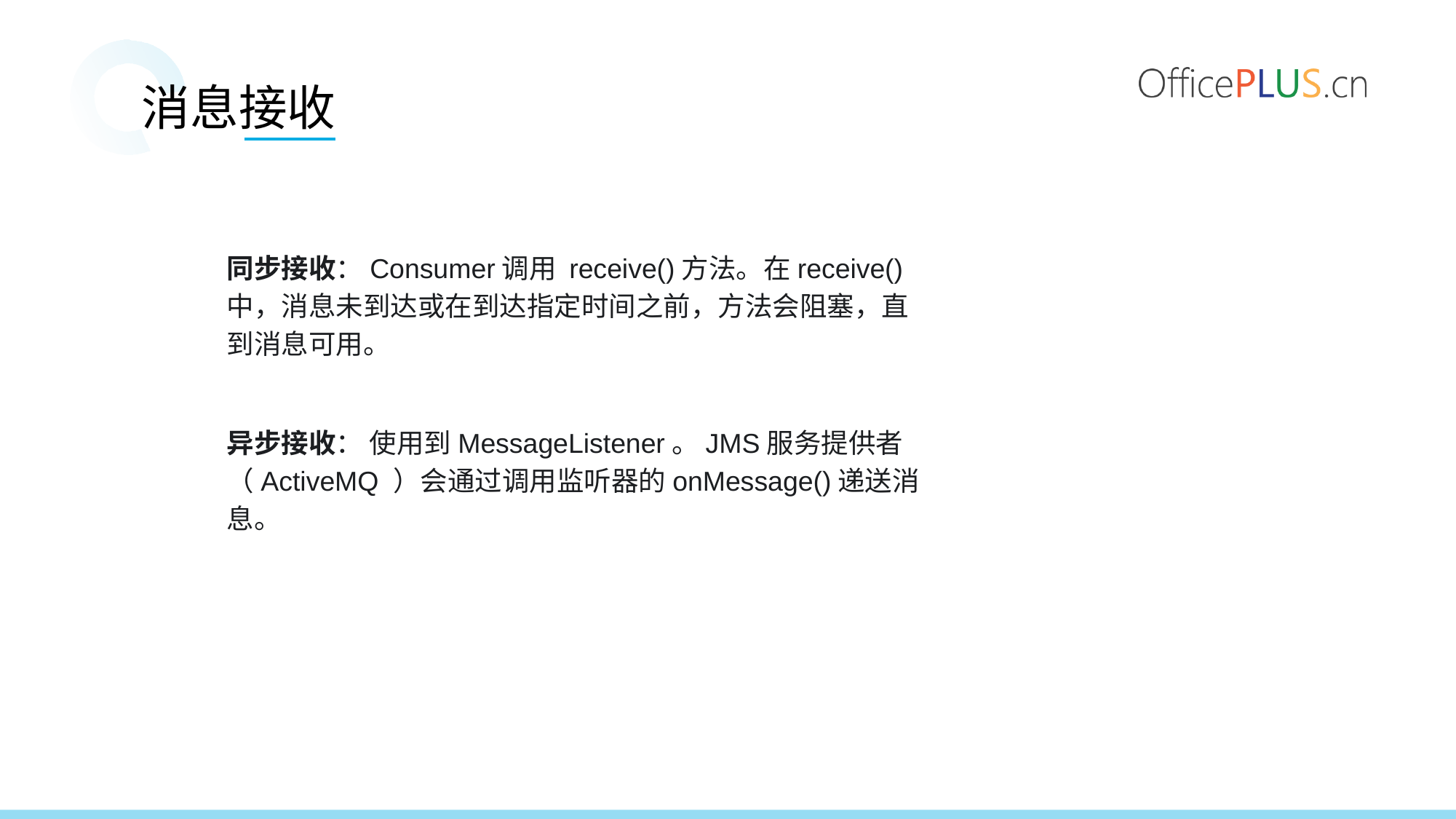

消息接收
同步接收：Consumer调用 receive()方法。在receive()中，消息未到达或在到达指定时间之前，方法会阻塞，直到消息可用。

异步接收： 使用到MessageListener。JMS服务提供者（ActiveMQ ）会通过调用监听器的onMessage()递送消息。